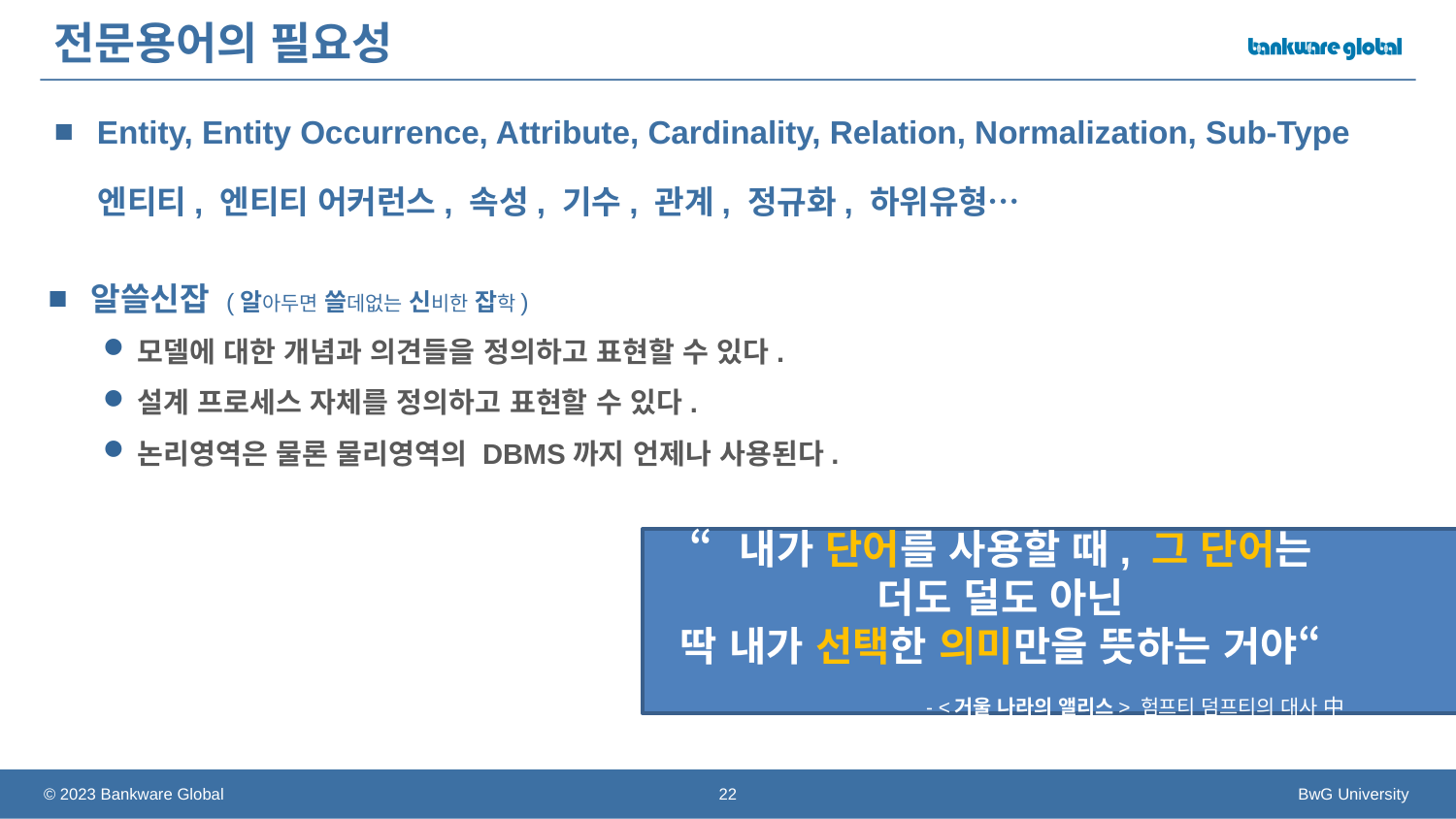

# 전문용어의 필요성
Entity, Entity Occurrence, Attribute, Cardinality, Relation, Normalization, Sub-Type
    엔티티, 엔티티 어커런스, 속성, 기수, 관계, 정규화, 하위유형…
알쓸신잡 (알아두면 쓸데없는 신비한 잡학)
모델에 대한 개념과 의견들을 정의하고 표현할 수 있다.
설계 프로세스 자체를 정의하고 표현할 수 있다.
논리영역은 물론 물리영역의 DBMS까지 언제나 사용된다.
“내가 단어를 사용할 때, 그 단어는 더도 덜도 아닌
딱 내가 선택한 의미만을 뜻하는 거야“

- <거울 나라의 앨리스> 험프티 덤프티의 대사 中
22